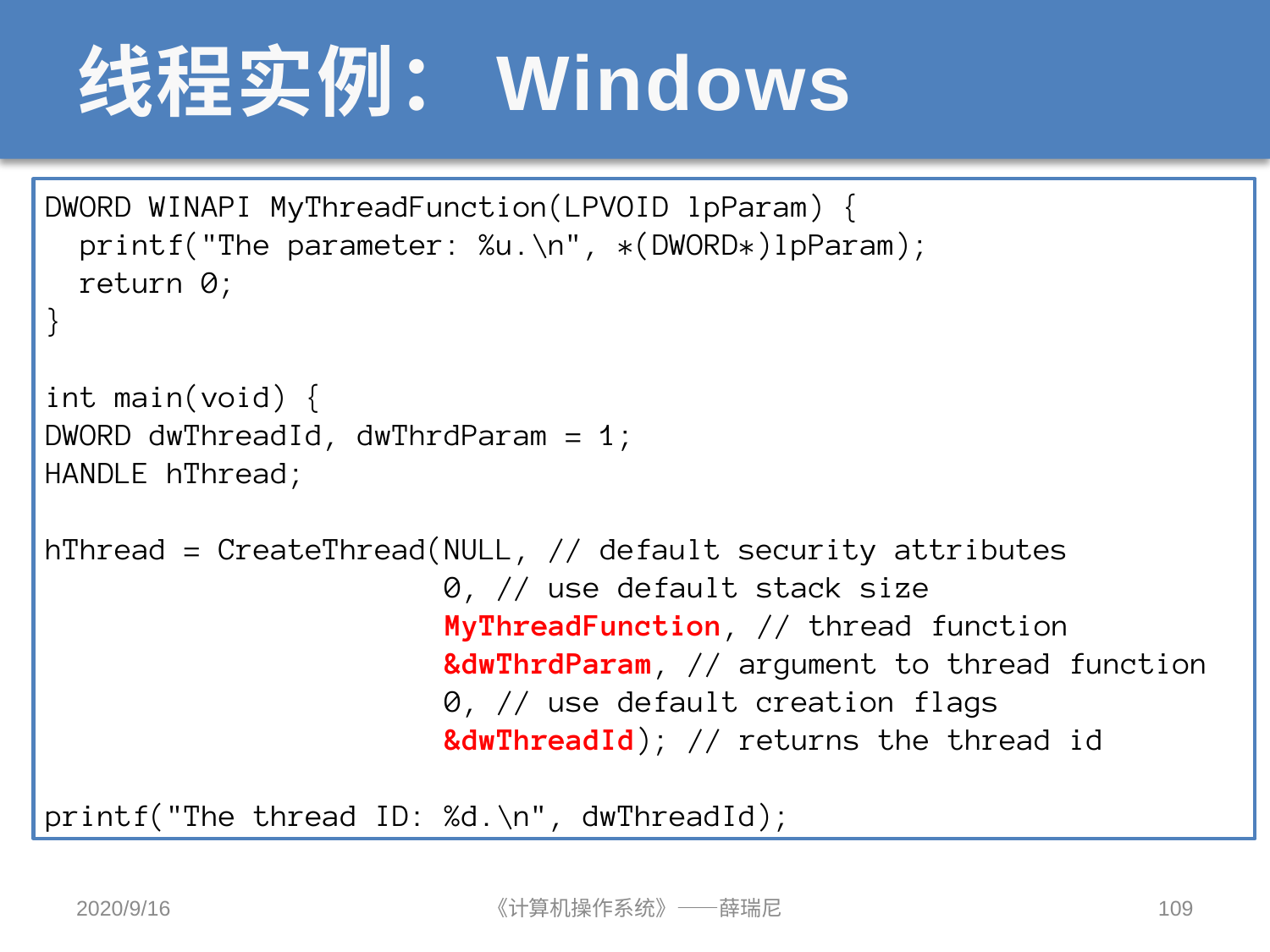

# 线程实例：Windows
DWORD WINAPI MyThreadFunction(LPVOID lpParam) {
  printf("The parameter: %u.\n", *(DWORD*)lpParam);
  return 0;
}

int main(void) {
DWORD dwThreadId, dwThrdParam = 1;
HANDLE hThread;

hThread = CreateThread(NULL, // default security attributes
                       0, // use default stack size
                       MyThreadFunction, // thread function
                       &dwThrdParam, // argument to thread function
                       0, // use default creation flags
                       &dwThreadId); // returns the thread id

printf("The thread ID: %d.\n", dwThreadId);
2020/9/16
《计算机操作系统》——薛瑞尼
109